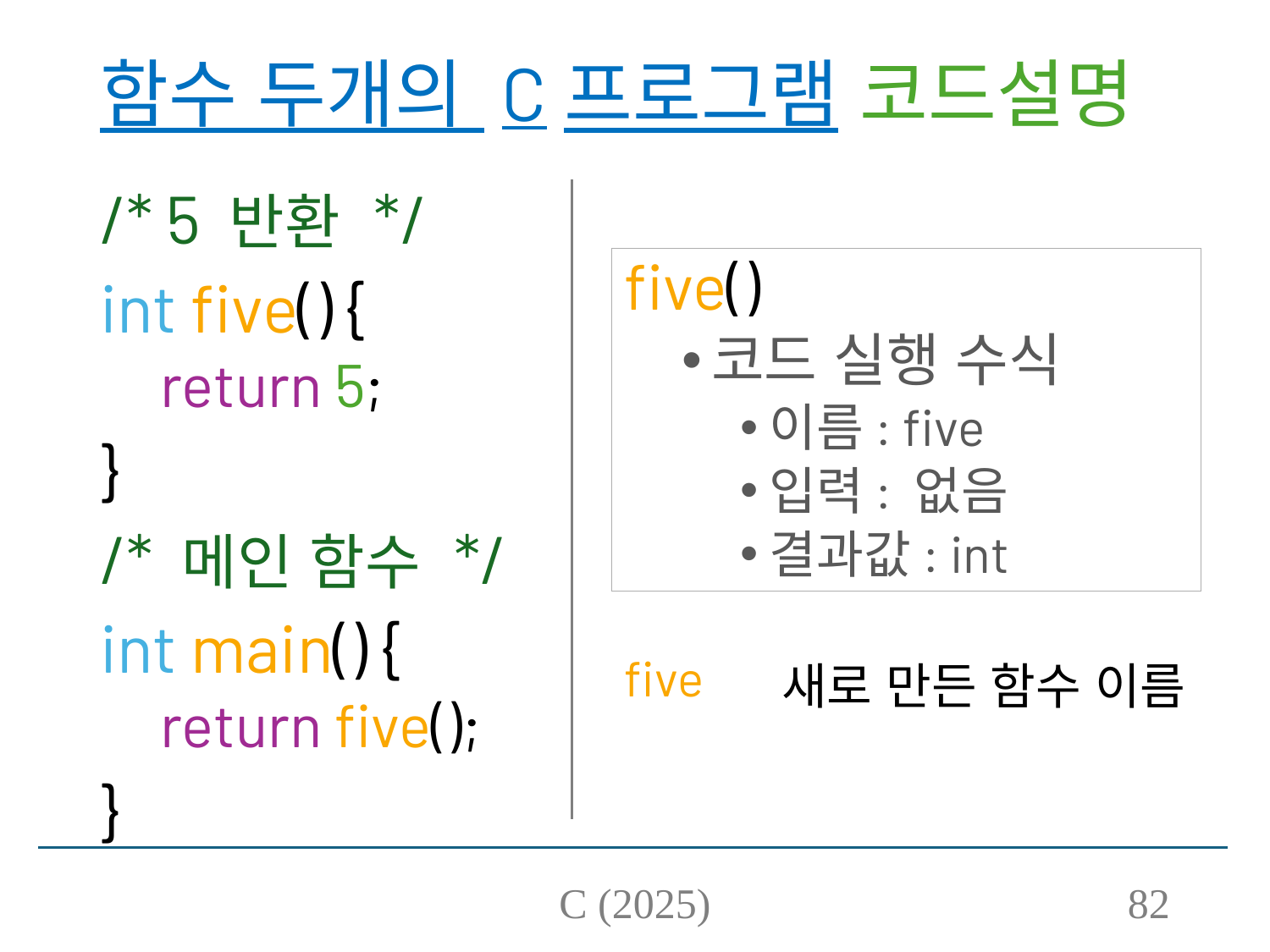

# 함수 두개의 C프로그램 코드설명
/* 5 반환 */
int five() {
return 5;
}
/* 메인 함수 */
int main() {
return five();
}
five()
코드 실행 수식
이름: five
입력: 없음
결과값: int
| five | 새로 만든 함수 이름 |
| --- | --- |
C (2025)
82